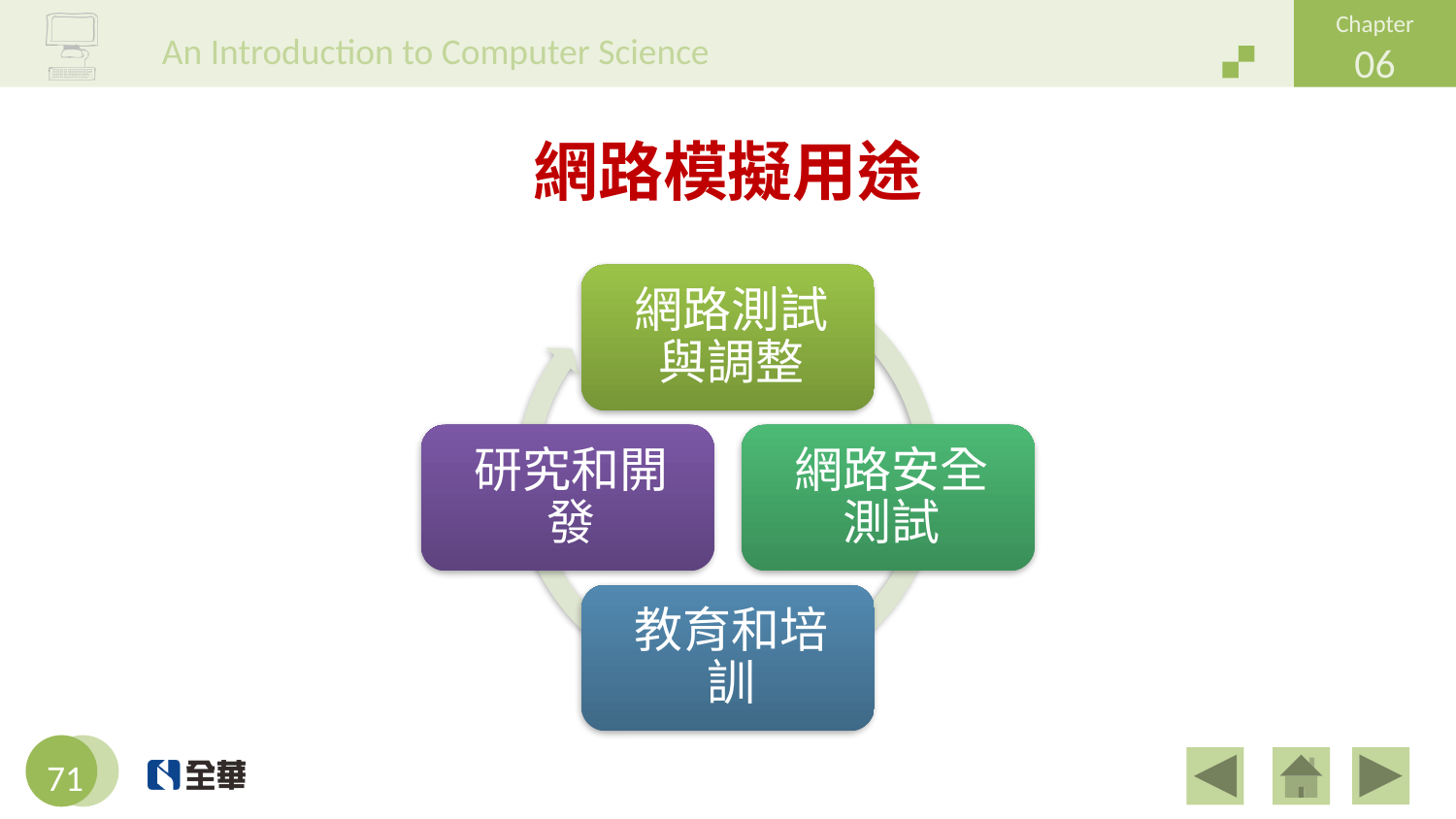

# 網路模擬用途
網路測試與調整
網路安全
測試
教育和培訓
研究和開發